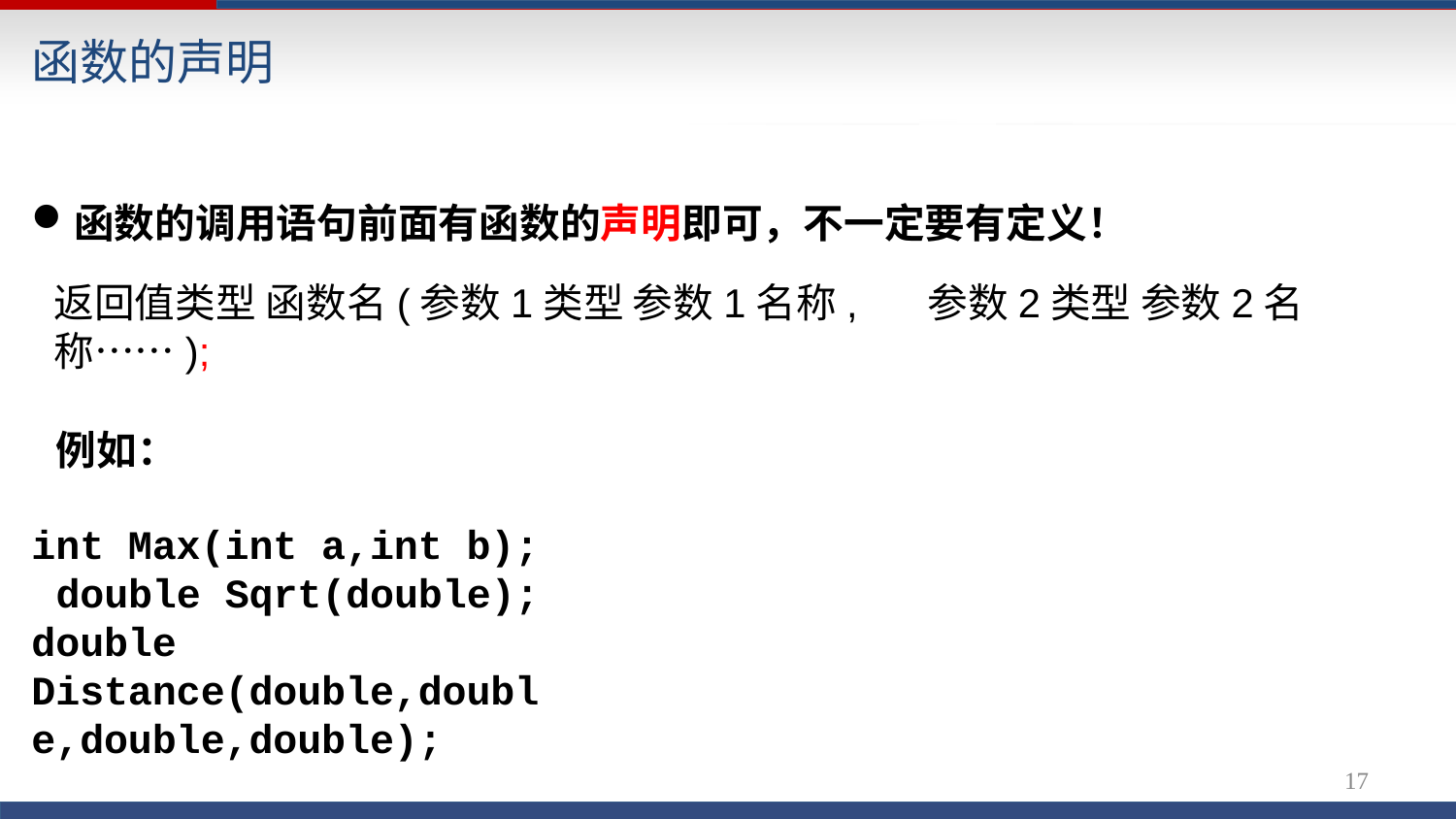

# 函数的声明
函数的调用语句前面有函数的声明即可，不一定要有定义！

返回值类型 函数名(参数1类型	参数1名称,	参数2类型 参数2名称……);

例如：
int Max(int a,int b);  double Sqrt(double);
double Distance(double,double,double,double);

参数名称可以省略。函数声明也称为“函数的原型”
17